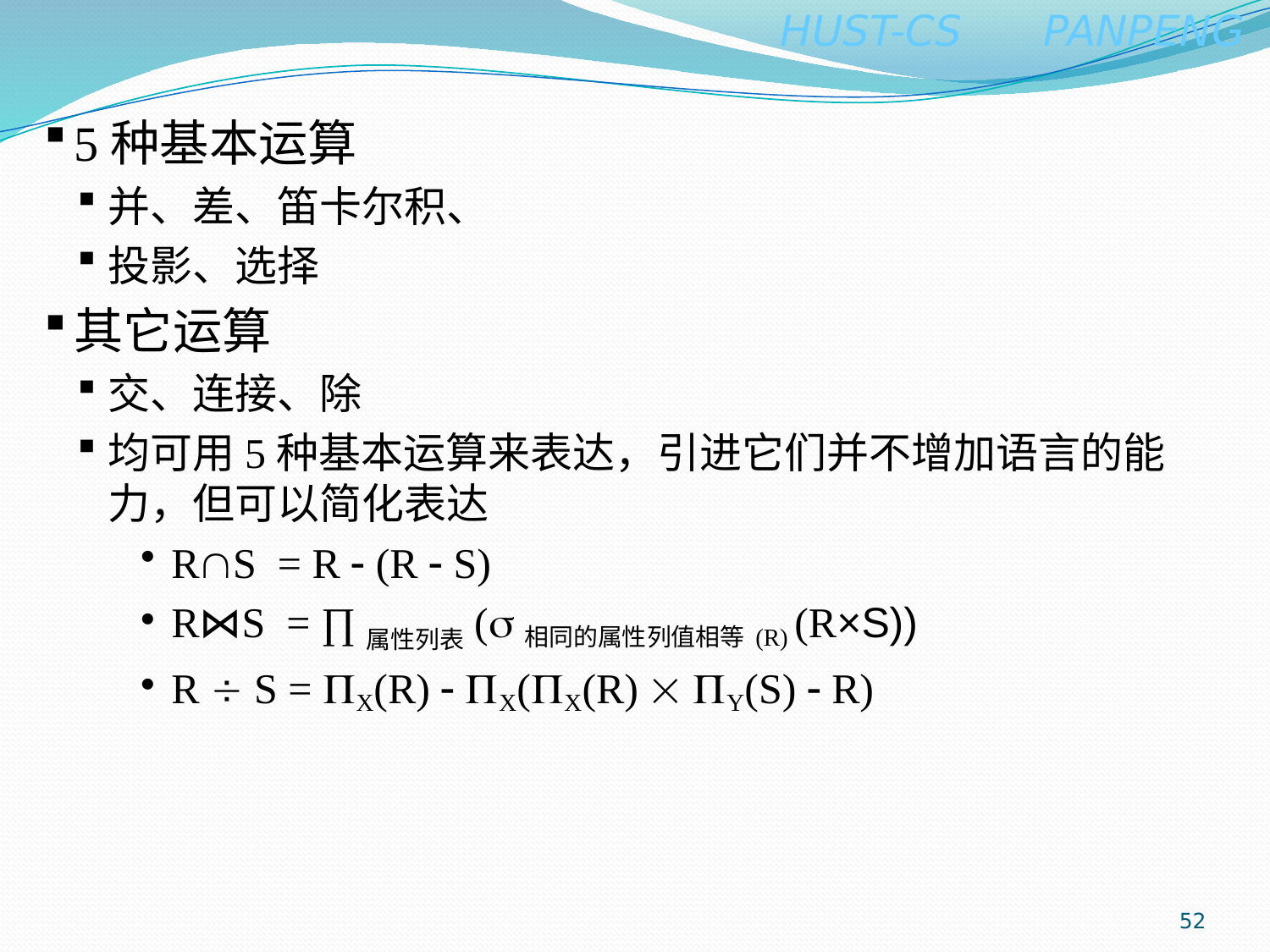

5种基本运算
并、差、笛卡尔积、
投影、选择
其它运算
交、连接、除
均可用5种基本运算来表达，引进它们并不增加语言的能力，但可以简化表达
R∩S  = R − (R − S)
R⋈S  = ∏属性列表(σ相同的属性列值相等(R) (R×S))
R ÷ S = ΠX(R) − ΠX(ΠX(R) × ΠY(S) − R)
52